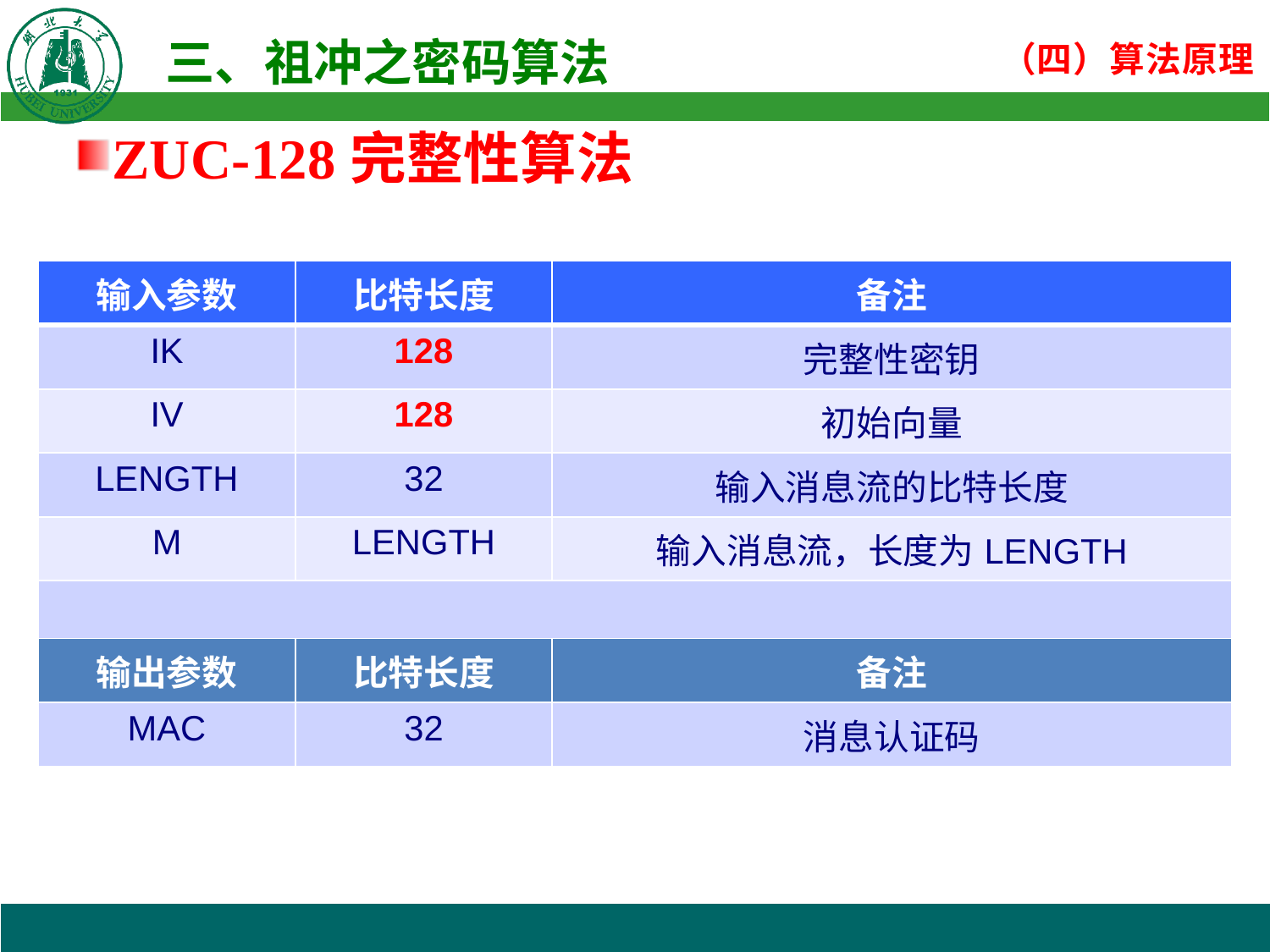

ZUC-128完整性算法

| 输入参数 | 比特长度 | 备注 |
| --- | --- | --- |
| IK | 128 | 完整性密钥 |
| IV | 128 | 初始向量 |
| LENGTH | 32 | 输入消息流的比特长度 |
| M | LENGTH | 输入消息流，长度为LENGTH |
|  |  |  |
| 输出参数 | 比特长度 | 备注 |
| MAC | 32 | 消息认证码 |